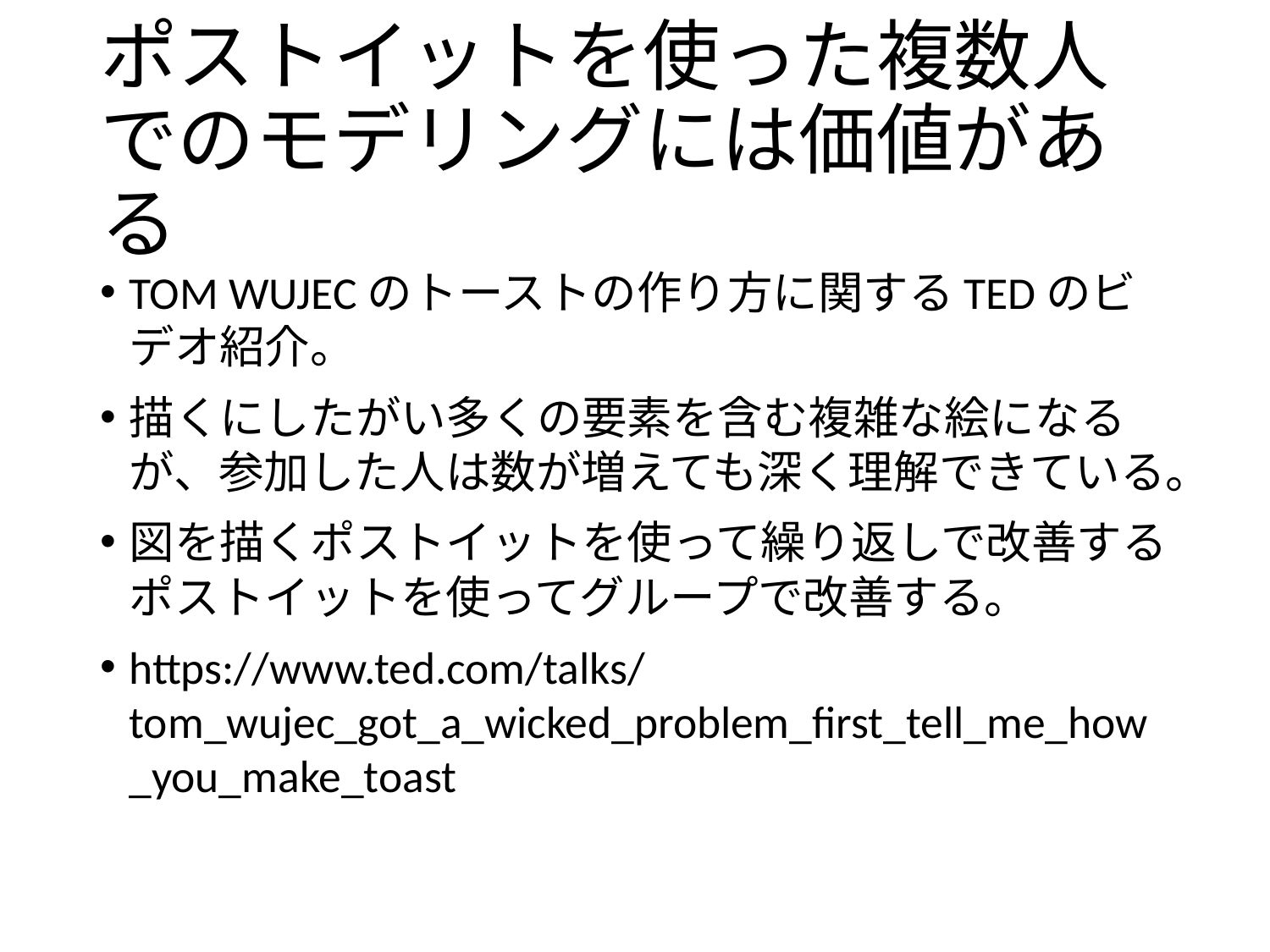

# ポストイットを使った複数人でのモデリングには価値がある
TOM WUJECのトーストの作り方に関するTEDのビデオ紹介。
描くにしたがい多くの要素を含む複雑な絵になるが、参加した人は数が増えても深く理解できている。
図を描くポストイットを使って繰り返しで改善するポストイットを使ってグループで改善する。
https://www.ted.com/talks/tom_wujec_got_a_wicked_problem_first_tell_me_how_you_make_toast